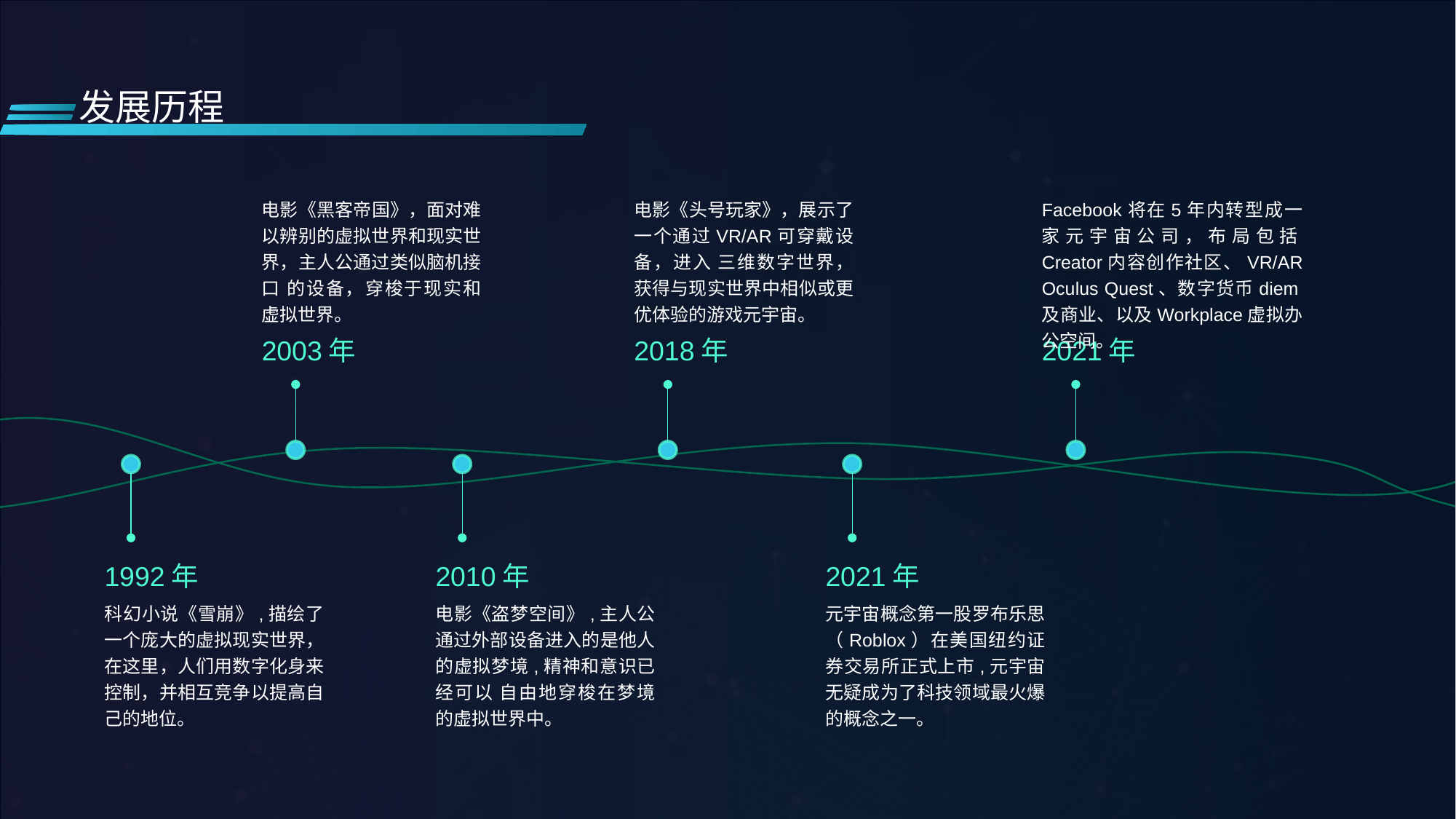

发展历程
电影《黑客帝国》，面对难以辨别的虚拟世界和现实世界，主人公通过类似脑机接口 的设备，穿梭于现实和虚拟世界。
电影《头号玩家》，展示了一个通过VR/AR可穿戴设备，进入 三维数字世界，获得与现实世界中相似或更优体验的游戏元宇宙。
Facebook将在5年内转型成一家元宇宙公司，布局包括Creator内容创作社区、VR/AR Oculus Quest、数字货币diem及商业、以及Workplace虚拟办公空间。
2003年
2018年
2021年

1992年
2010年
2021年
科幻小说《雪崩》,描绘了一个庞大的虚拟现实世界，在这里，人们用数字化身来控制，并相互竞争以提高自己的地位。
电影《盗梦空间》,主人公通过外部设备进入的是他人的虚拟梦境,精神和意识已经可以 自由地穿梭在梦境的虚拟世界中。

元宇宙概念第一股罗布乐思（Roblox）在美国纽约证券交易所正式上市,元宇宙无疑成为了科技领域最火爆的概念之一。